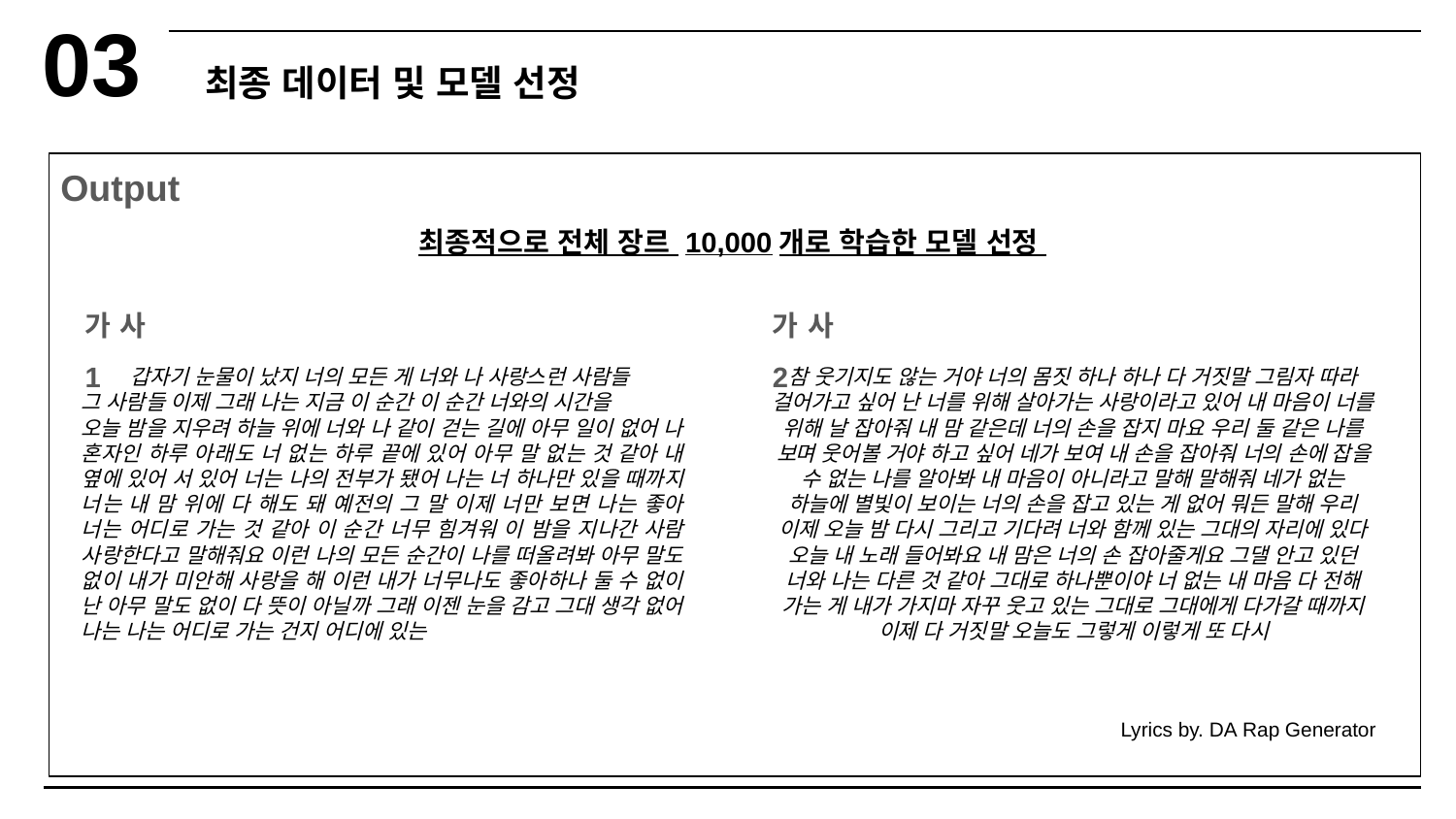

03
최종 데이터 및 모델 선정
Output

최종적으로 전체 장르 10,000개로 학습한 모델 선정
가사1
가사2
갑자기 눈물이 났지 너의 모든 게 너와 나 사랑스런 사람들
그 사람들 이제 그래 나는 지금 이 순간 이 순간 너와의 시간을
오늘 밤을 지우려 하늘 위에 너와 나 같이 걷는 길에 아무 일이 없어 나 혼자인 하루 아래도 너 없는 하루 끝에 있어 아무 말 없는 것 같아 내 옆에 있어 서 있어 너는 나의 전부가 됐어 나는 너 하나만 있을 때까지 너는 내 맘 위에 다 해도 돼 예전의 그 말 이제 너만 보면 나는 좋아 너는 어디로 가는 것 같아 이 순간 너무 힘겨워 이 밤을 지나간 사람 사랑한다고 말해줘요 이런 나의 모든 순간이 나를 떠올려봐 아무 말도 없이 내가 미안해 사랑을 해 이런 내가 너무나도 좋아하나 둘 수 없이 난 아무 말도 없이 다 뜻이 아닐까 그래 이젠 눈을 감고 그대 생각 없어 나는 나는 어디로 가는 건지 어디에 있는
참 웃기지도 않는 거야 너의 몸짓 하나 하나 다 거짓말 그림자 따라 걸어가고 싶어 난 너를 위해 살아가는 사랑이라고 있어 내 마음이 너를 위해 날 잡아줘 내 맘 같은데 너의 손을 잡지 마요 우리 둘 같은 나를 보며 웃어볼 거야 하고 싶어 네가 보여 내 손을 잡아줘 너의 손에 잡을 수 없는 나를 알아봐 내 마음이 아니라고 말해 말해줘 네가 없는 하늘에 별빛이 보이는 너의 손을 잡고 있는 게 없어 뭐든 말해 우리 이제 오늘 밤 다시 그리고 기다려 너와 함께 있는 그대의 자리에 있다 오늘 내 노래 들어봐요 내 맘은 너의 손 잡아줄게요 그댈 안고 있던 너와 나는 다른 것 같아 그대로 하나뿐이야 너 없는 내 마음 다 전해 가는 게 내가 가지마 자꾸 웃고 있는 그대로 그대에게 다가갈 때까지 이제 다 거짓말 오늘도 그렇게 이렇게 또 다시
Lyrics by. DA Rap Generator